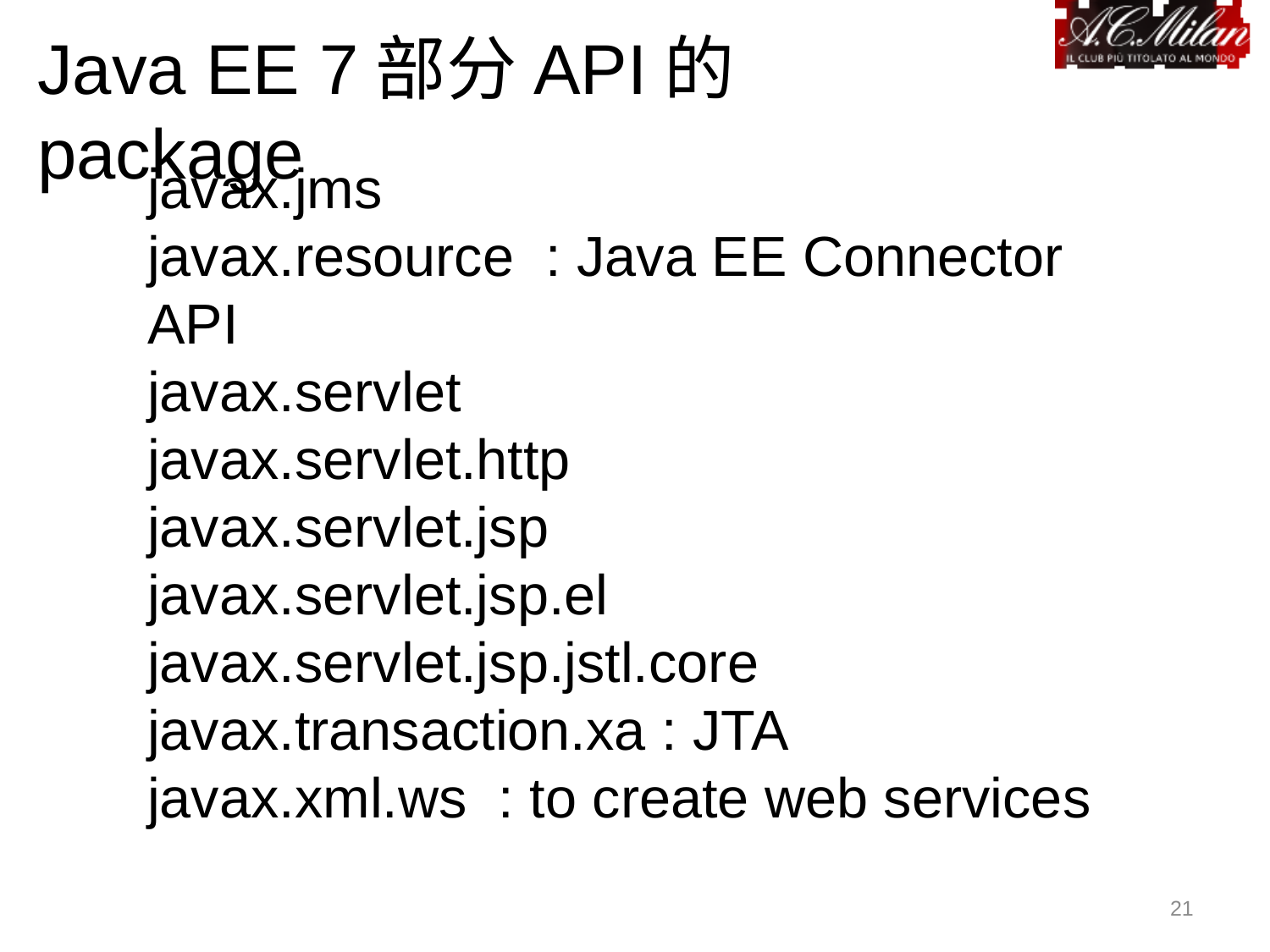

Java EE 7部分API的package
javax.jms
javax.resource  : Java EE Connector API
javax.servlet
javax.servlet.http
javax.servlet.jsp
javax.servlet.jsp.el
javax.servlet.jsp.jstl.core
javax.transaction.xa : JTA
javax.xml.ws  : to create web services
21